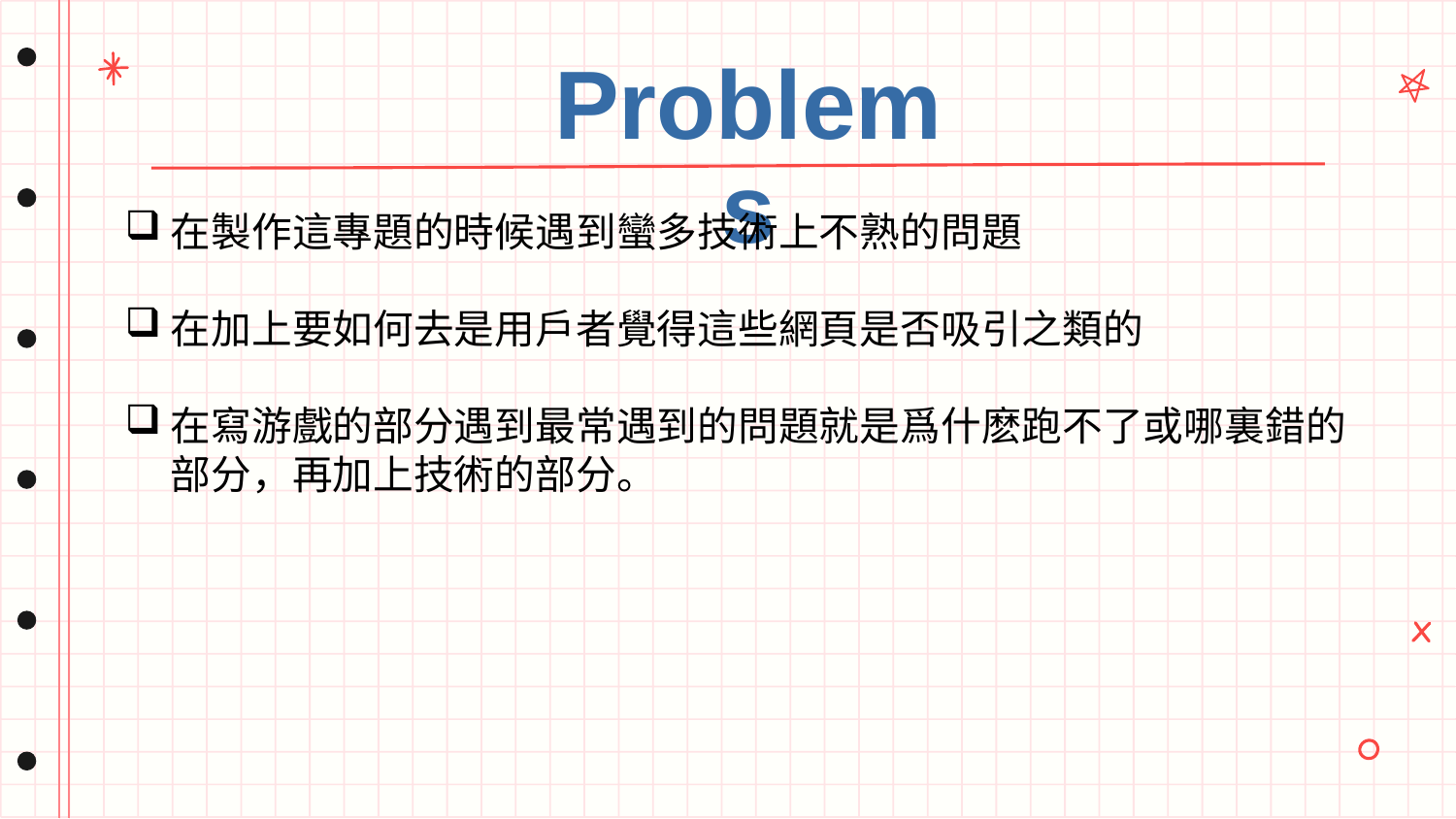

Problems

在製作這專題的時候遇到蠻多技術上不熟的問題

在加上要如何去是用戶者覺得這些網頁是否吸引之類的

在寫游戲的部分遇到最常遇到的問題就是爲什麽跑不了或哪裏錯的部分，再加上技術的部分。